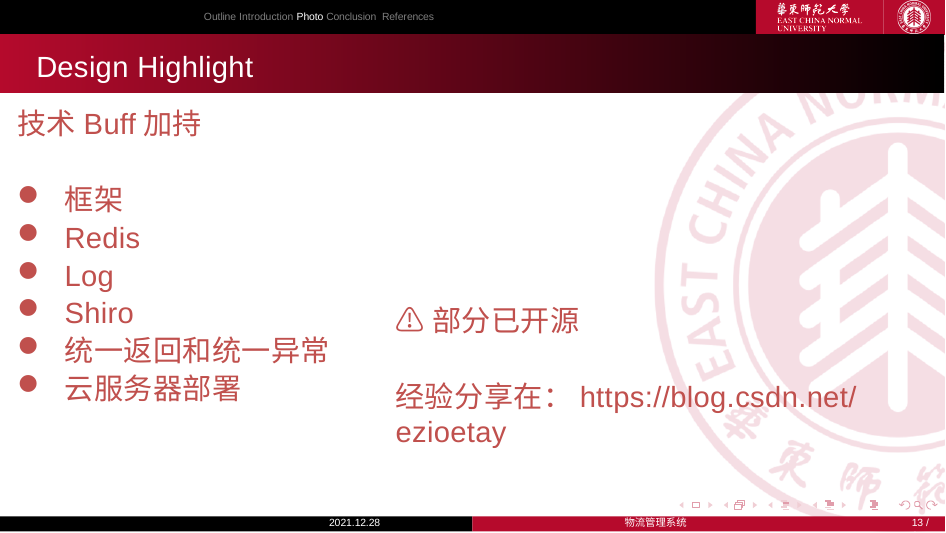

Outline Introduction Photo Conclusion References
Design Highlight
技术Buff加持

框架
Redis
Log
Shiro
统一返回和统一异常
云服务器部署
⚠️部分已开源

经验分享在：https://blog.csdn.net/ezioetay
2021.12.28
物流管理系统

13 / 6